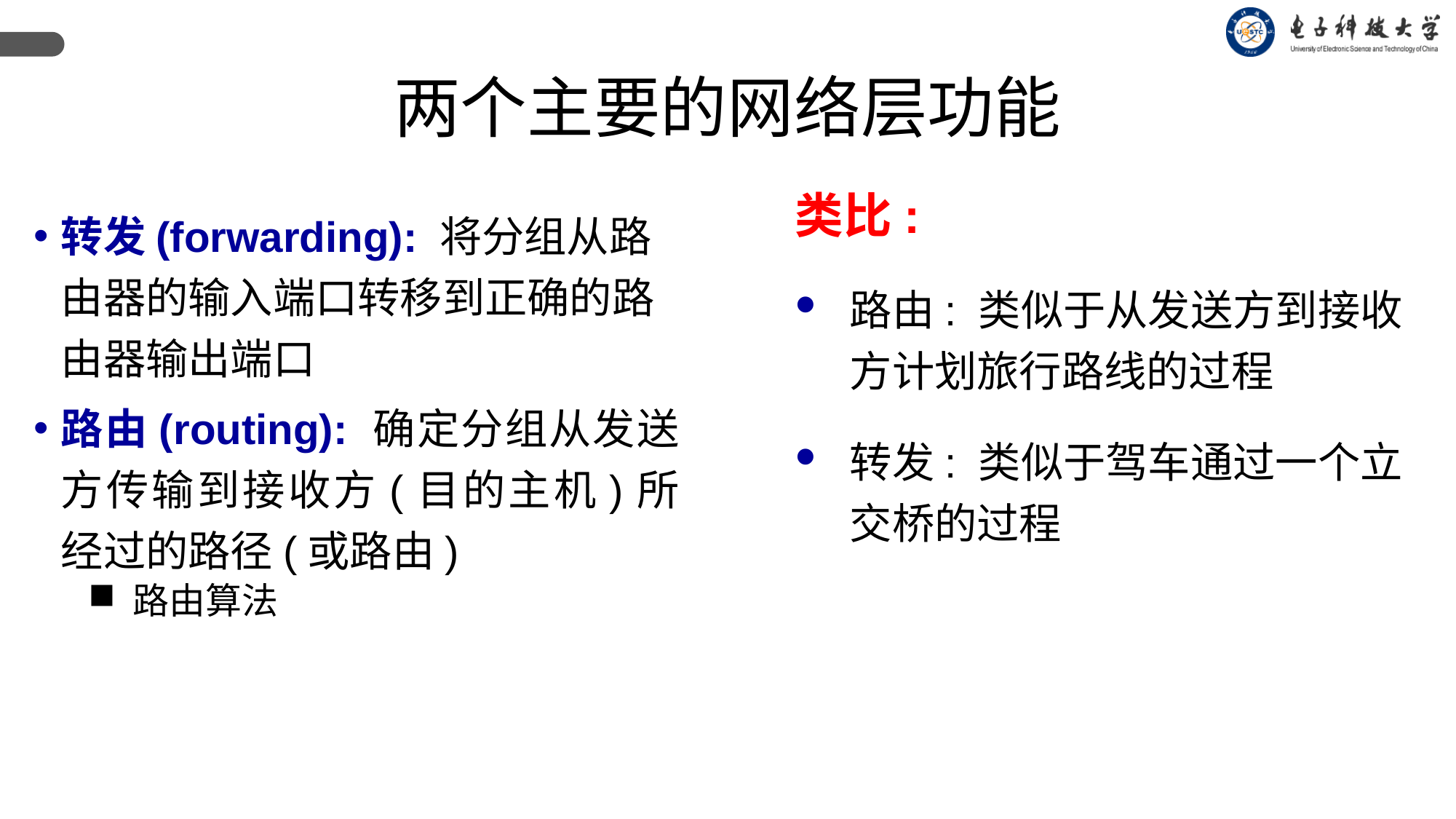

两个主要的网络层功能
类比:
路由: 类似于从发送方到接收方计划旅行路线的过程
转发: 类似于驾车通过一个立交桥的过程
转发(forwarding): 将分组从路由器的输入端口转移到正确的路由器输出端口
路由(routing): 确定分组从发送方传输到接收方(目的主机)所经过的路径(或路由)
 路由算法